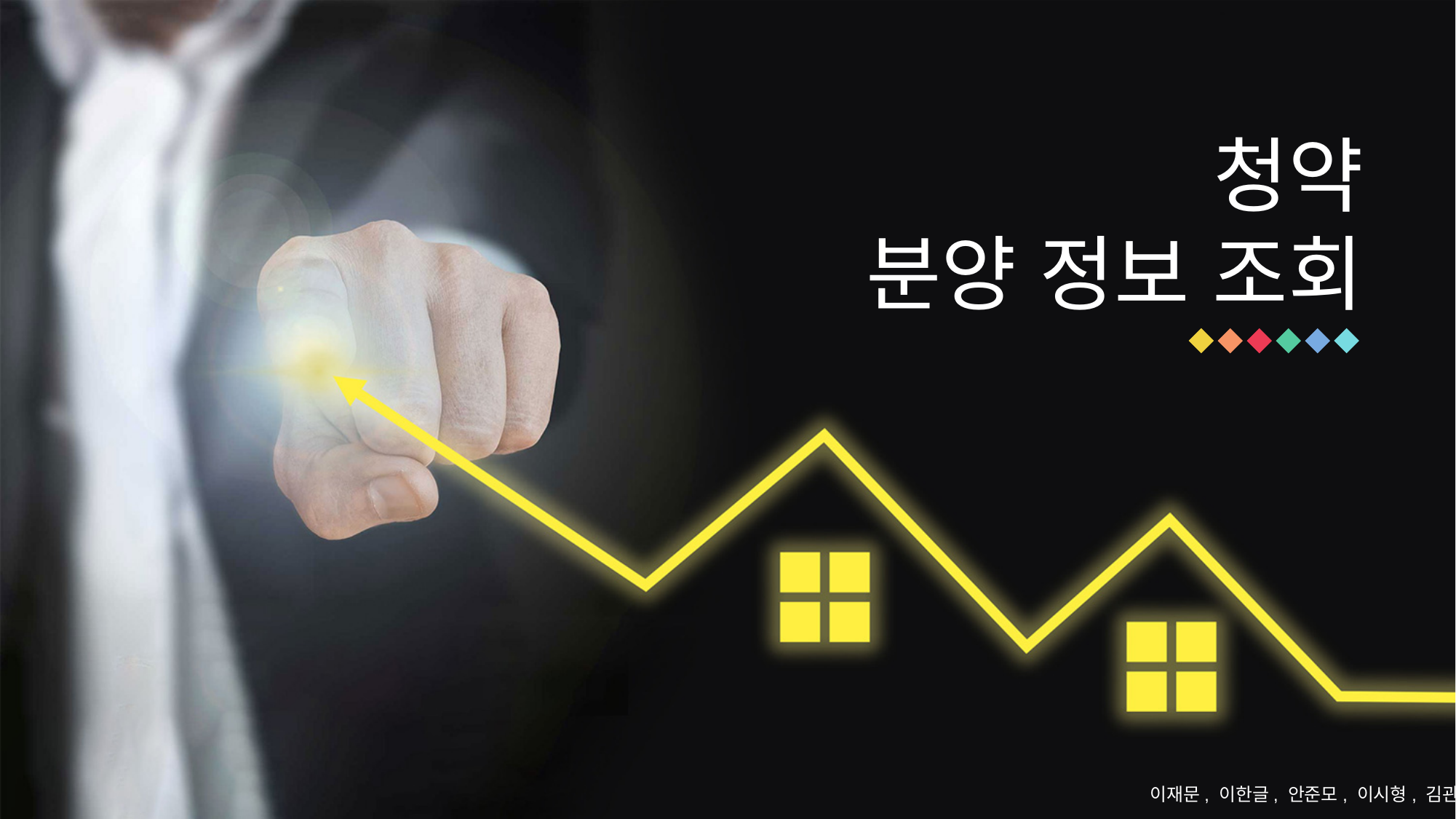

청약
분양 정보 조회

이재문, 이한글, 안준모, 이시형, 김관덕